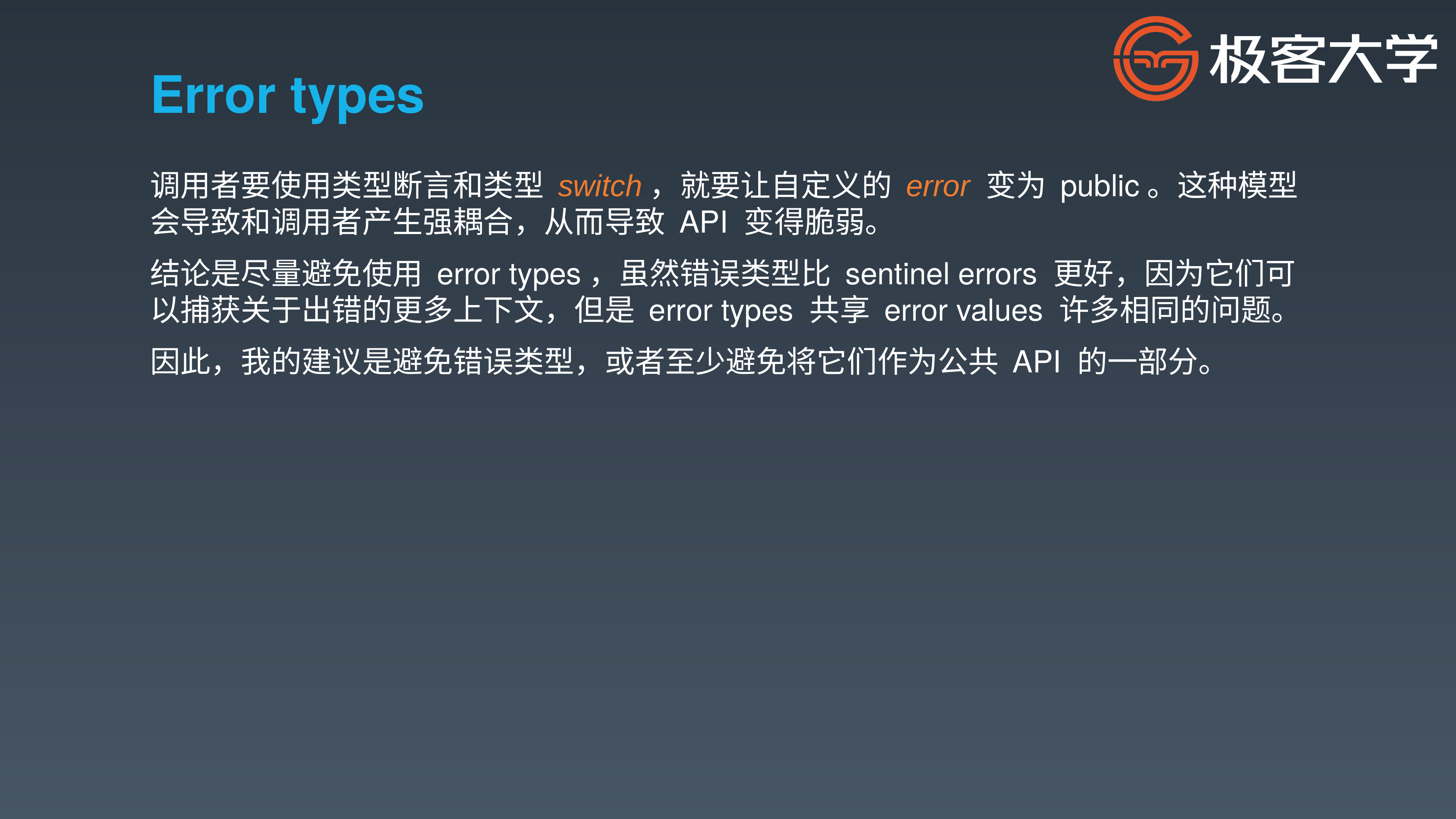

# Error types
调用者要使用类型断言和类型 switch，就要让自定义的 error 变为 public。这种模型会导致和调用者产生强耦合，从而导致 API 变得脆弱。
结论是尽量避免使用 error types，虽然错误类型比 sentinel errors 更好，因为它们可以捕获关于出错的更多上下文，但是 error types 共享 error values 许多相同的问题。
因此，我的建议是避免错误类型，或者至少避免将它们作为公共 API 的一部分。